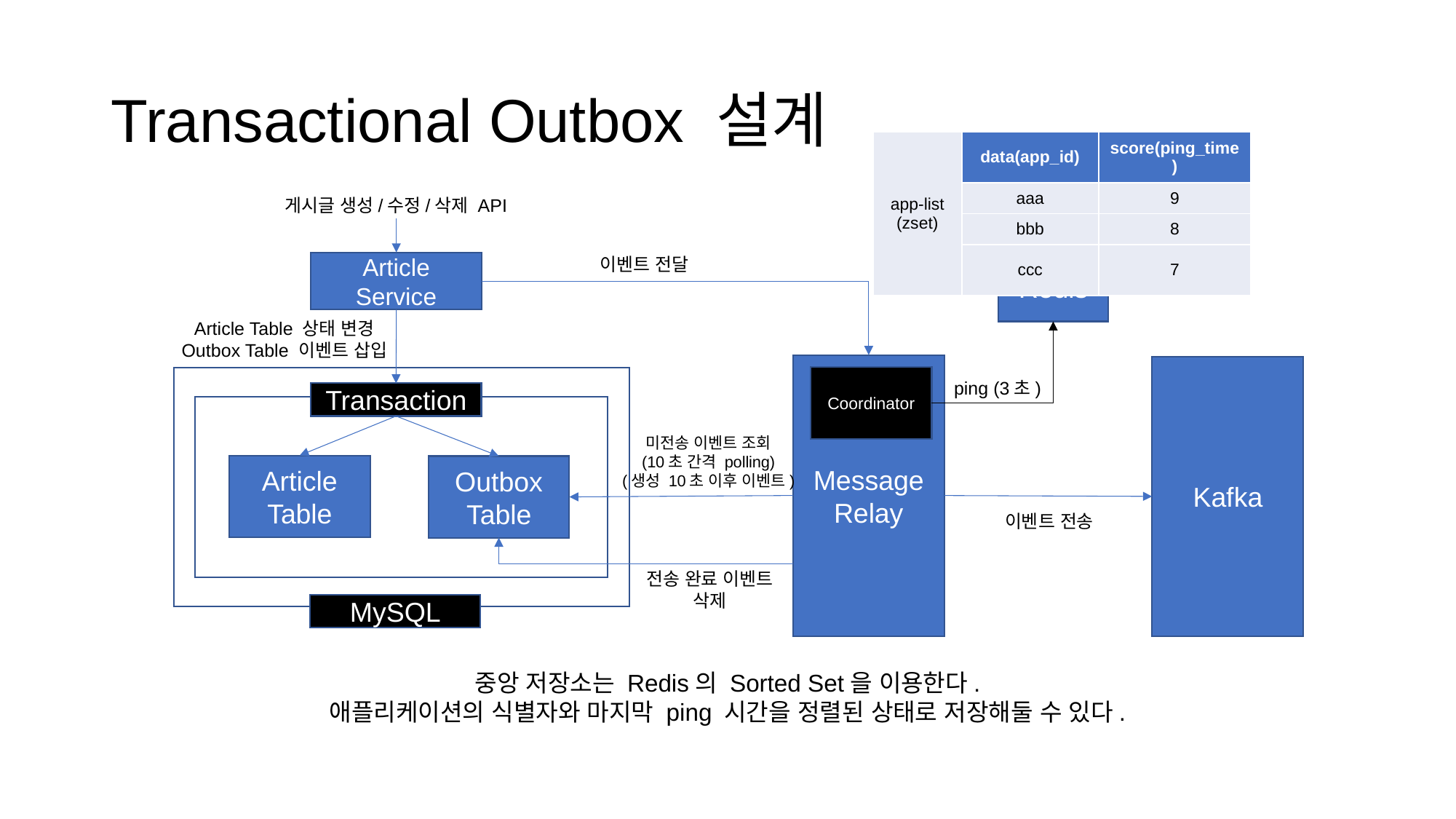

# Transactional Outbox 설계
| app-list (zset) | data(app\_id) | score(ping\_time) |
| --- | --- | --- |
|  | aaa | 9 |
|  | bbb | 8 |
|  | ccc | 7 |
게시글 생성/수정/삭제 API
이벤트 전달
Article Service
Redis
Article Table 상태 변경
Outbox Table 이벤트 삽입
Message
Relay
Kafka
Coordinator

ping (3초)
Transaction

미전송 이벤트 조회
(10초 간격 polling)
(생성 10초 이후 이벤트)
Article Table
Outbox Table
이벤트 전송
전송 완료 이벤트
삭제
MySQL
중앙 저장소는 Redis의 Sorted Set을 이용한다.
애플리케이션의 식별자와 마지막 ping 시간을 정렬된 상태로 저장해둘 수 있다.